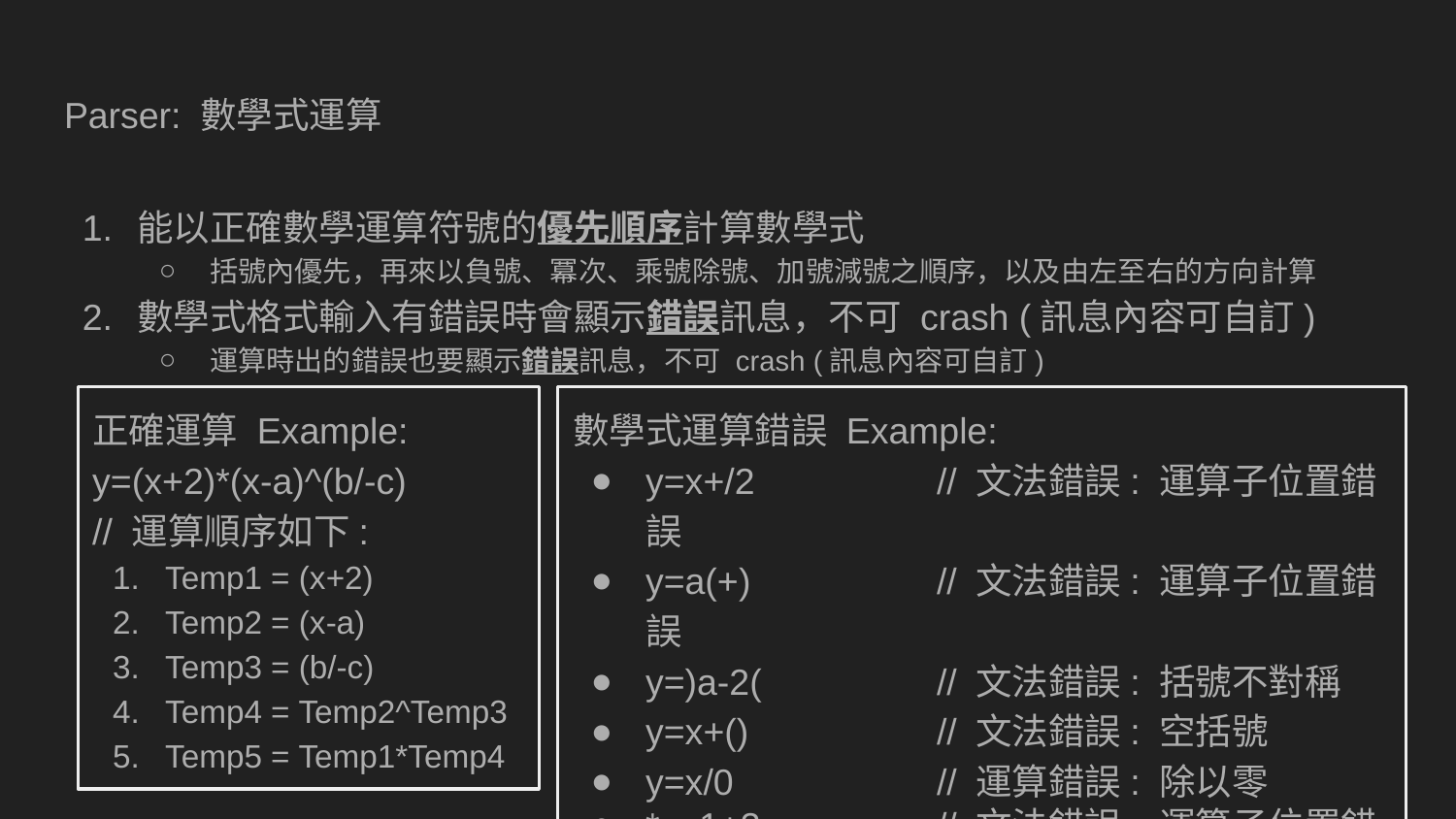

# Parser: 數學式運算
能以正確數學運算符號的優先順序計算數學式
括號內優先，再來以負號、冪次、乘號除號、加號減號之順序，以及由左至右的方向計算
數學式格式輸入有錯誤時會顯示錯誤訊息，不可 crash (訊息內容可自訂)
運算時出的錯誤也要顯示錯誤訊息，不可 crash (訊息內容可自訂)
正確運算 Example:
y=(x+2)*(x-a)^(b/-c)
// 運算順序如下:
Temp1 = (x+2)
Temp2 = (x-a)
Temp3 = (b/-c)
Temp4 = Temp2^Temp3
Temp5 = Temp1*Temp4
數學式運算錯誤 Example:
y=x+/2 		// 文法錯誤: 運算子位置錯誤
y=a(+) 		// 文法錯誤: 運算子位置錯誤
y=)a-2(		// 文法錯誤: 括號不對稱
y=x+() 		// 文法錯誤: 空括號
y=x/0		// 運算錯誤: 除以零
*y=1+3 		// 文法錯誤: 運算子位置錯誤
			   (或變數名稱錯.誤)